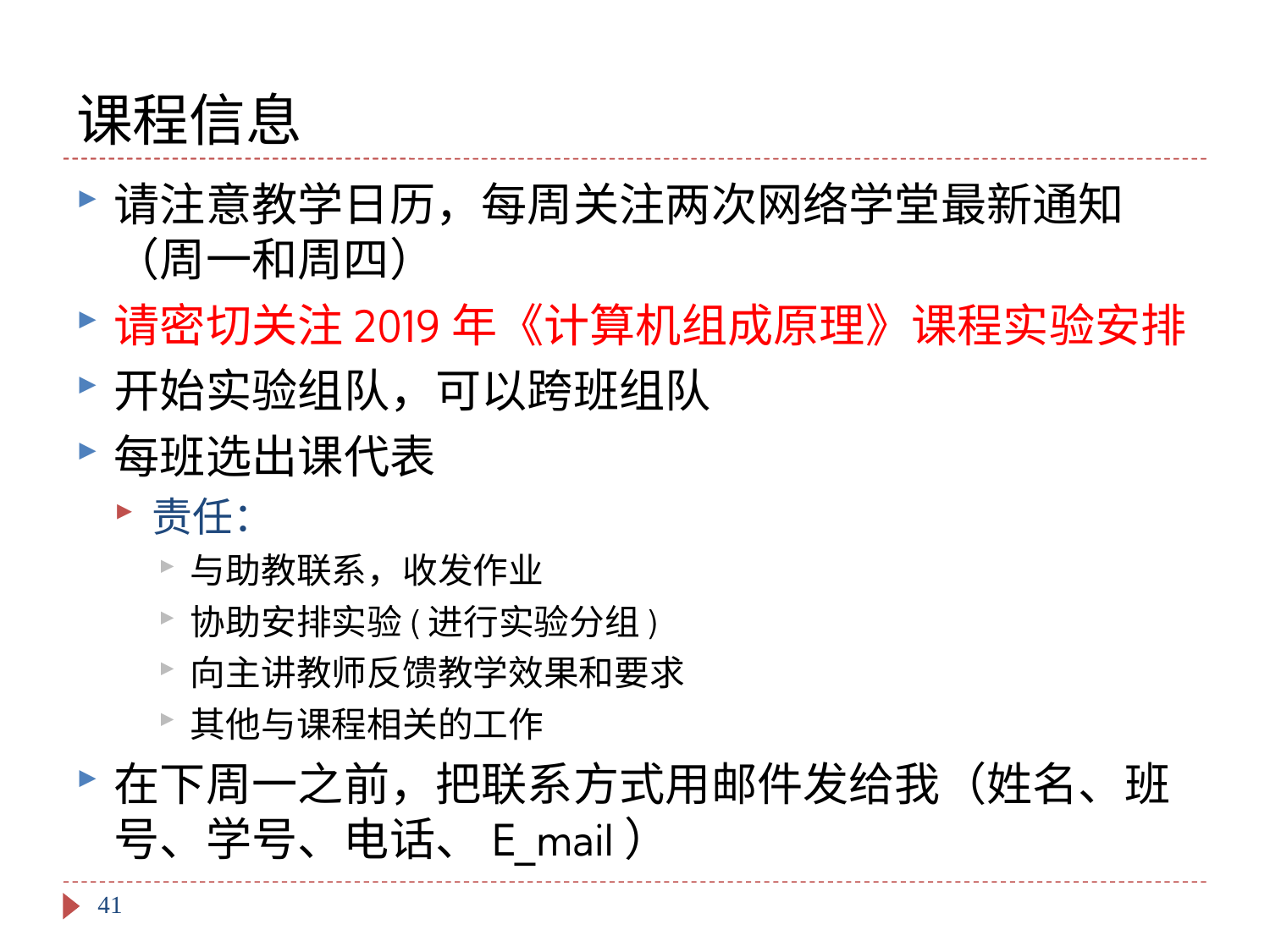

# 课程信息
请注意教学日历，每周关注两次网络学堂最新通知（周一和周四）
请密切关注2019年《计算机组成原理》课程实验安排
开始实验组队，可以跨班组队
每班选出课代表
责任：
与助教联系，收发作业
协助安排实验(进行实验分组)
向主讲教师反馈教学效果和要求
其他与课程相关的工作
在下周一之前，把联系方式用邮件发给我（姓名、班号、学号、电话、E_mail）
41